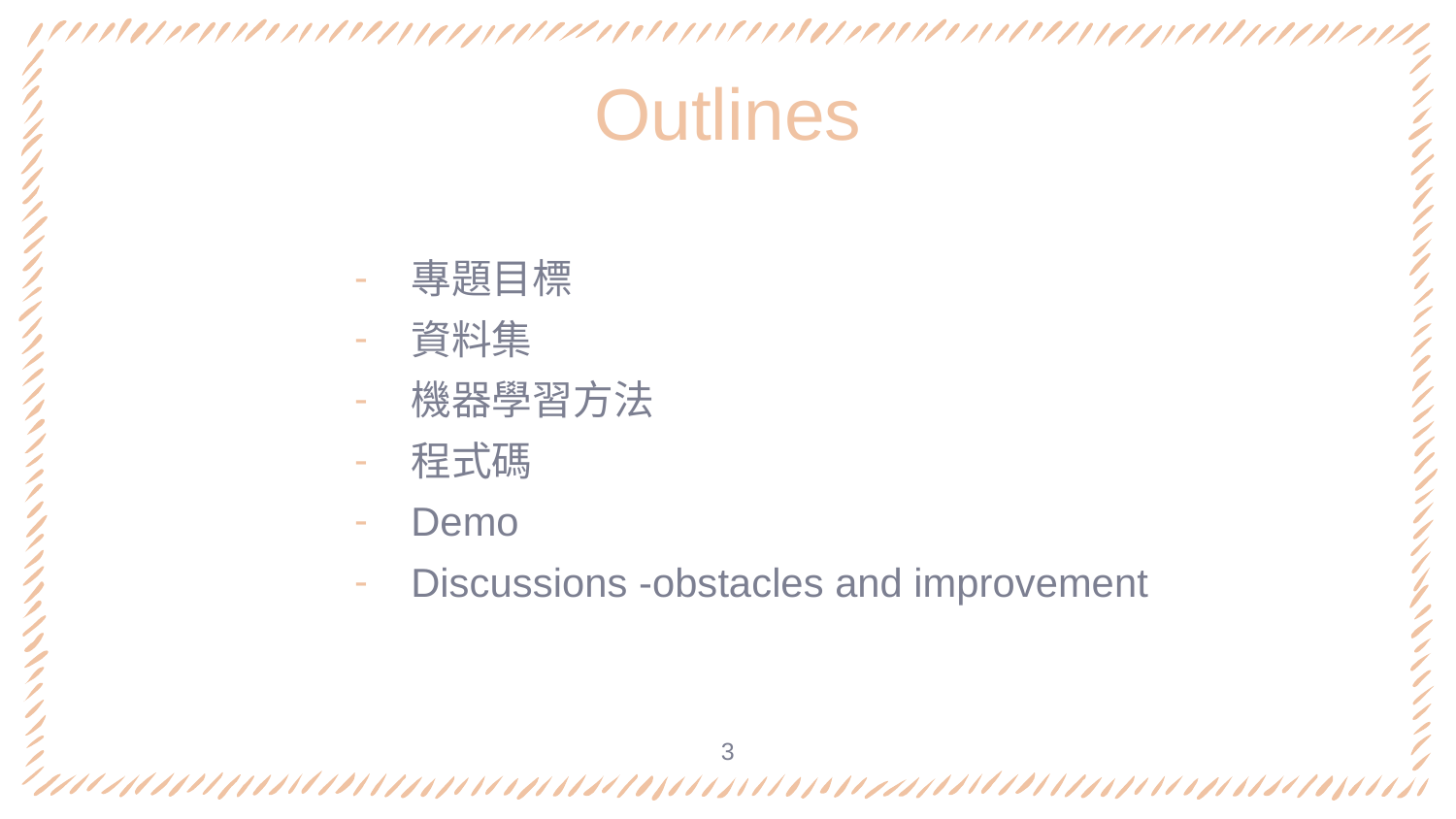

# Outlines
專題目標
資料集
機器學習方法
程式碼
Demo
Discussions -obstacles and improvement
3